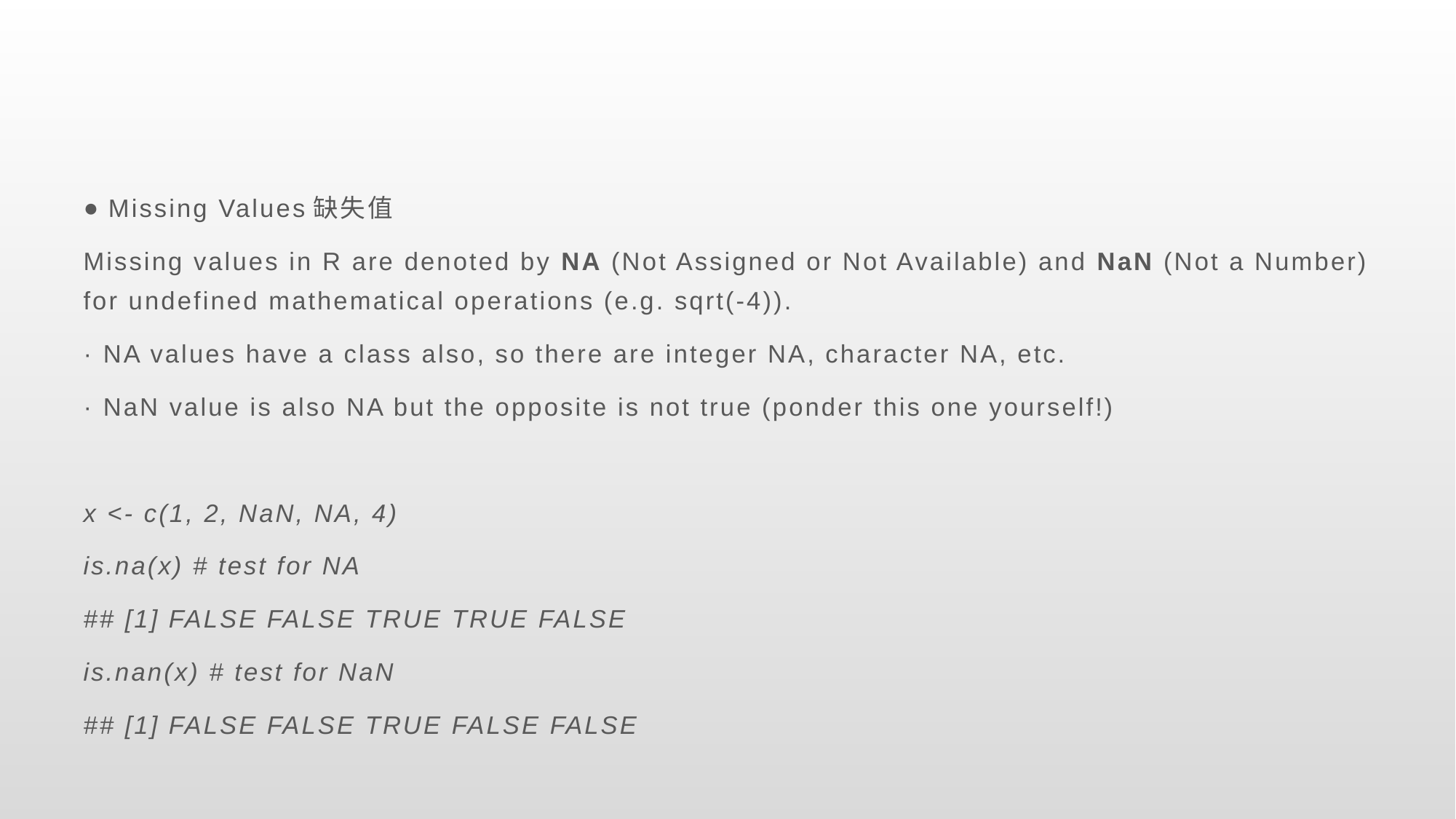

#
Missing Values缺失值
Missing values in R are denoted by NA (Not Assigned or Not Available) and NaN (Not a Number) for undefined mathematical operations (e.g. sqrt(-4)).
· NA values have a class also, so there are integer NA, character NA, etc.
· NaN value is also NA but the opposite is not true (ponder this one yourself!)

x <- c(1, 2, NaN, NA, 4)
is.na(x) # test for NA
## [1] FALSE FALSE TRUE TRUE FALSE
is.nan(x) # test for NaN
## [1] FALSE FALSE TRUE FALSE FALSE